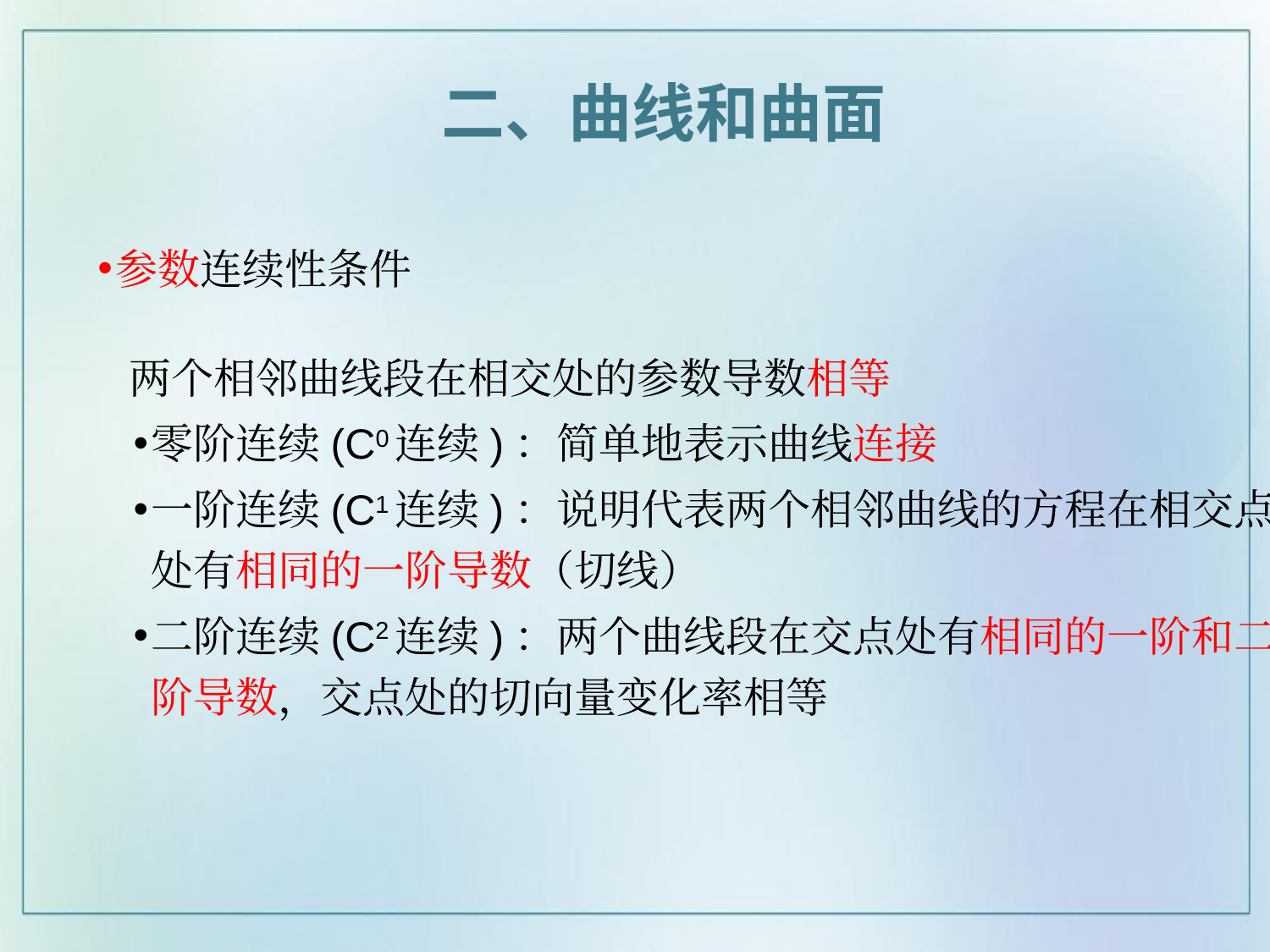

二、曲线和曲面
参数连续性条件
  两个相邻曲线段在相交处的参数导数相等
零阶连续(C0连续)：简单地表示曲线连接
一阶连续(C1连续)：说明代表两个相邻曲线的方程在相交点处有相同的一阶导数（切线）
二阶连续(C2连续)：两个曲线段在交点处有相同的一阶和二阶导数，交点处的切向量变化率相等